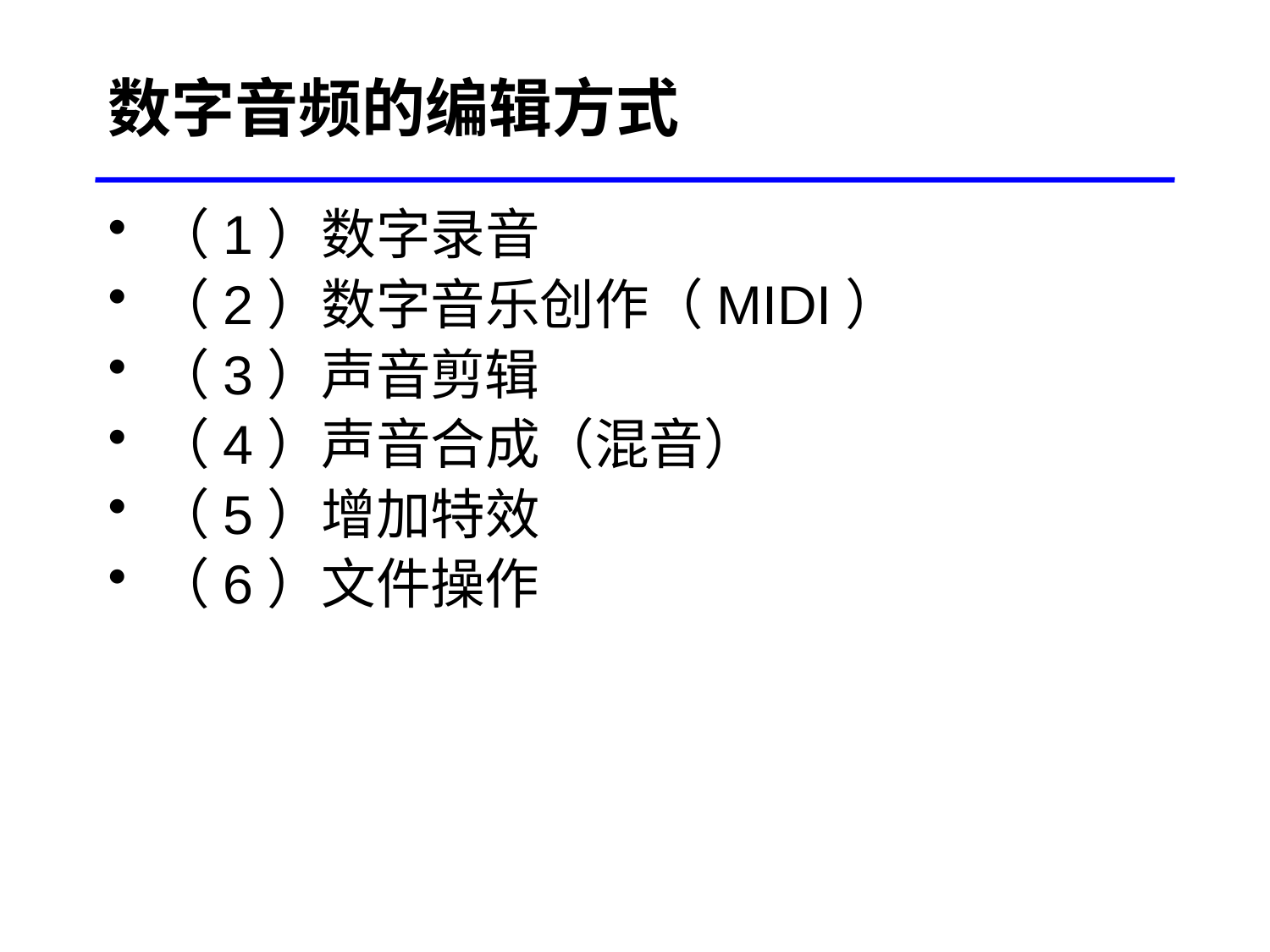

# 数字音频的编辑方式
（1）数字录音
（2）数字音乐创作（MIDI）
（3）声音剪辑
（4）声音合成（混音）
（5）增加特效
（6）文件操作